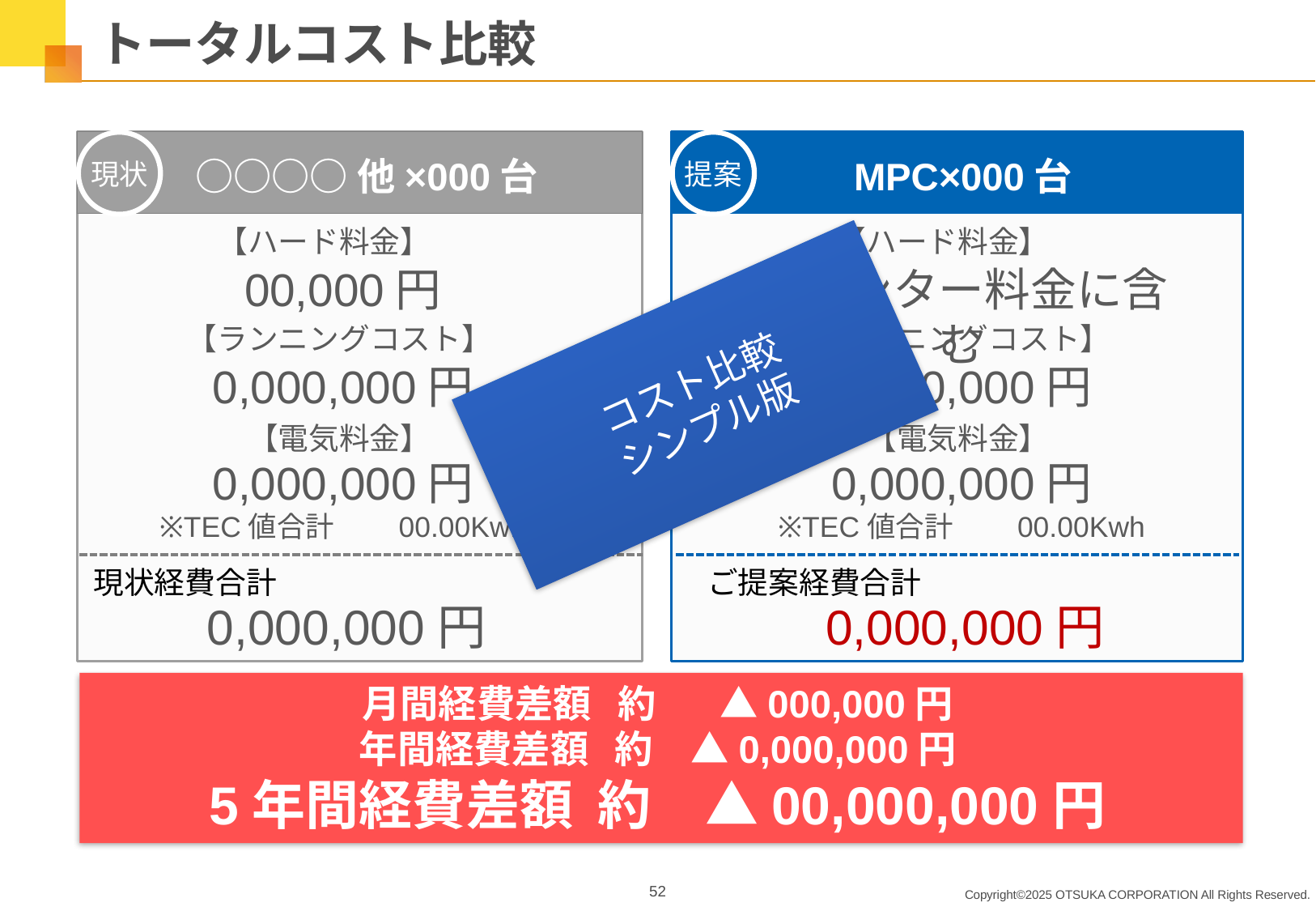

# トータルコスト比較

現状
提案
○○○○他×000台
MPC×000台
【ハード料金】
【ハード料金】
00,000円
カウンター料金に含む
コスト比較
シンプル版
【ランニングコスト】
【ランニングコスト】
0,000,000円
0,000,000円
【電気料金】
【電気料金】
0,000,000円
0,000,000円
※TEC値合計　　00.00Kwh
※TEC値合計　　00.00Kwh
現状経費合計
ご提案経費合計
0,000,000円
0,000,000円

月間経費差額   約　   ▲000,000円
年間経費差額   約　▲0,000,000円
5年間経費差額  約　▲00,000,000円

52